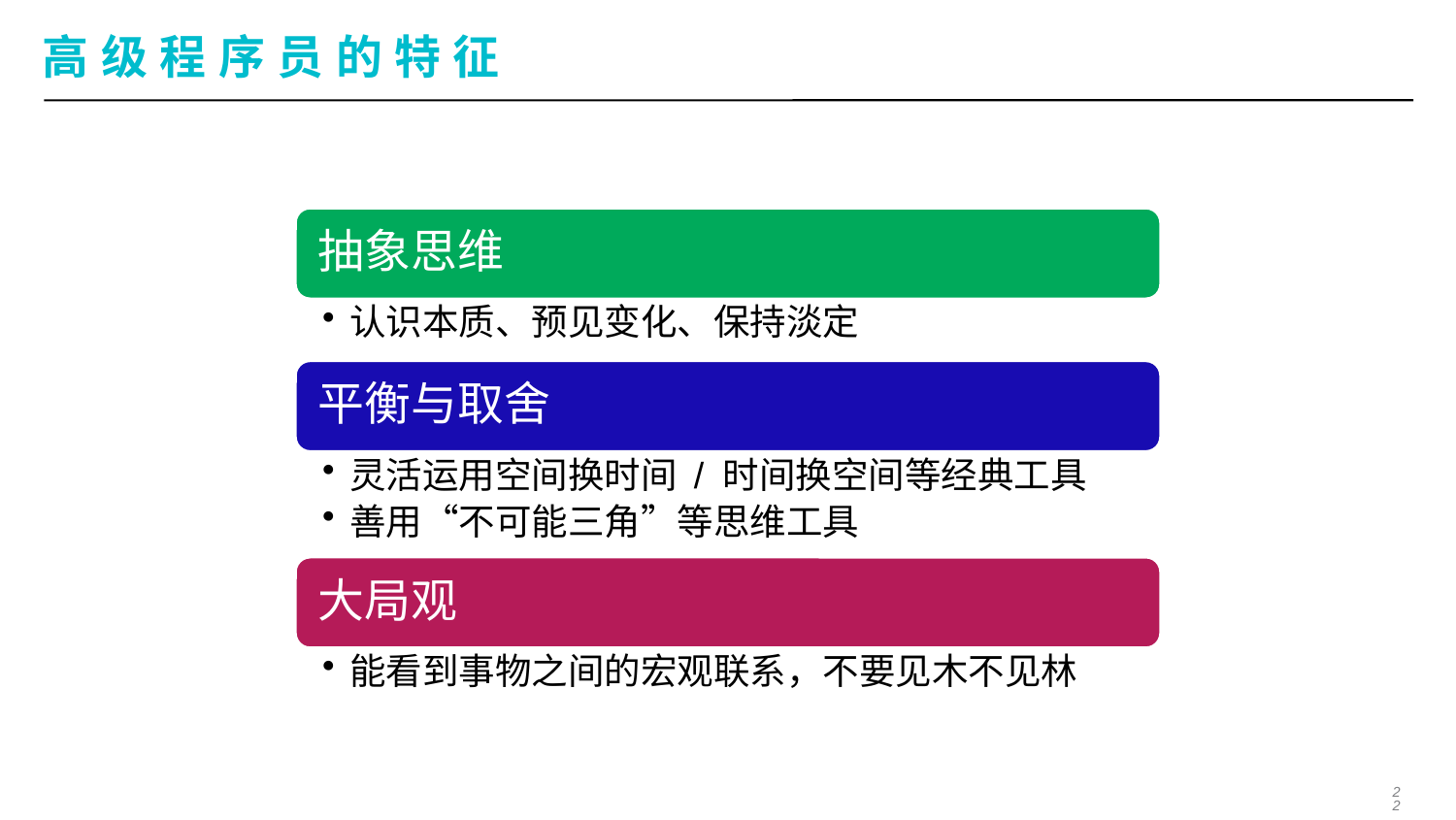

# 高级程序员的特征
抽象思维
认识本质、预见变化、保持淡定
平衡与取舍
灵活运用空间换时间 / 时间换空间等经典工具
善用“不可能三角”等思维工具
大局观
能看到事物之间的宏观联系，不要见木不见林
22